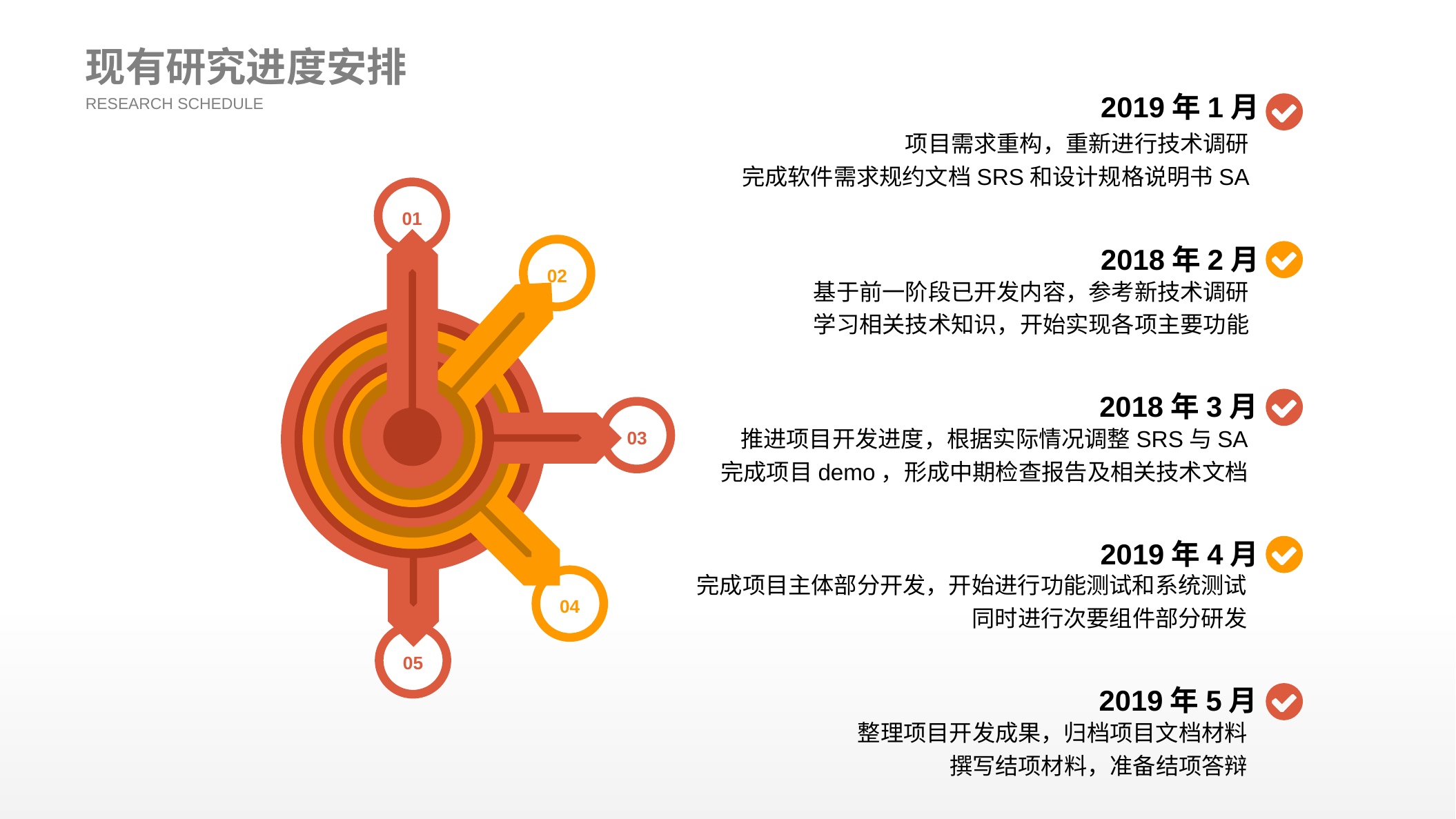

现有研究进度安排
2019年1月
项目需求重构，重新进行技术调研
完成软件需求规约文档SRS和设计规格说明书SA
RESEARCH SCHEDULE

01

2018年2月
基于前一阶段已开发内容，参考新技术调研
学习相关技术知识，开始实现各项主要功能
02

2018年3月
推进项目开发进度，根据实际情况调整SRS与SA
完成项目demo，形成中期检查报告及相关技术文档

03
2019年4月
完成项目主体部分开发，开始进行功能测试和系统测试
同时进行次要组件部分研发

04
05
2019年5月
整理项目开发成果，归档项目文档材料
撰写结项材料，准备结项答辩